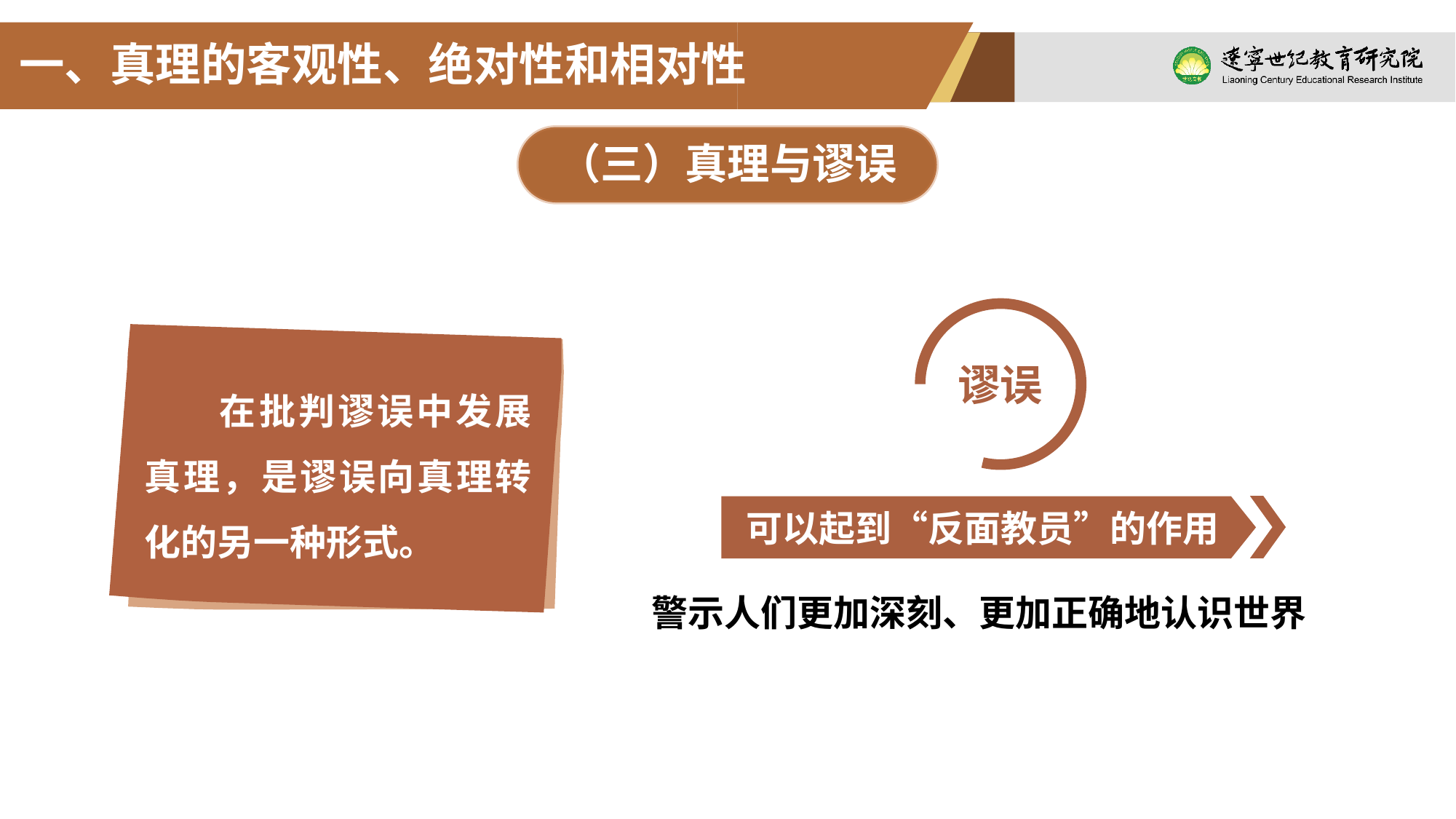

一、真理的客观性、绝对性和相对性
（三）真理与谬误

谬误

在批判谬误中发展真理，是谬误向真理转化的另一种形式。

可以起到“反面教员”的作用
警示人们更加深刻、更加正确地认识世界